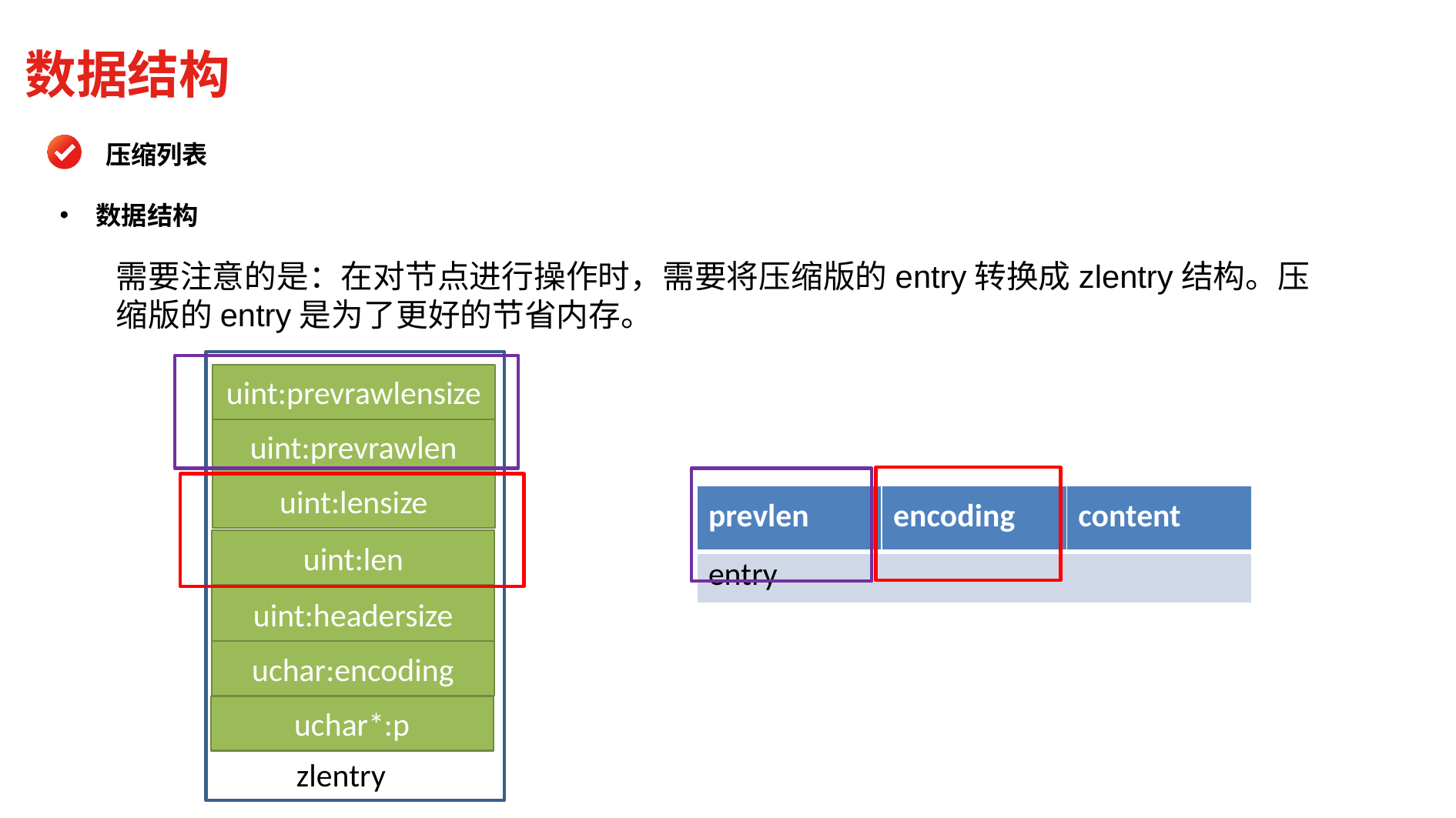

数据结构
压缩列表

数据结构
需要注意的是：在对节点进行操作时，需要将压缩版的entry转换成zlentry结构。压缩版的entry是为了更好的节省内存。

uint:prevrawlensize
uint:prevrawlen
uint:lensize
uint:len
uint:headersize
zlentry
uchar:encoding
uchar*:p

| prevlen | encoding | content |
| --- | --- | --- |
| entry |  |  |